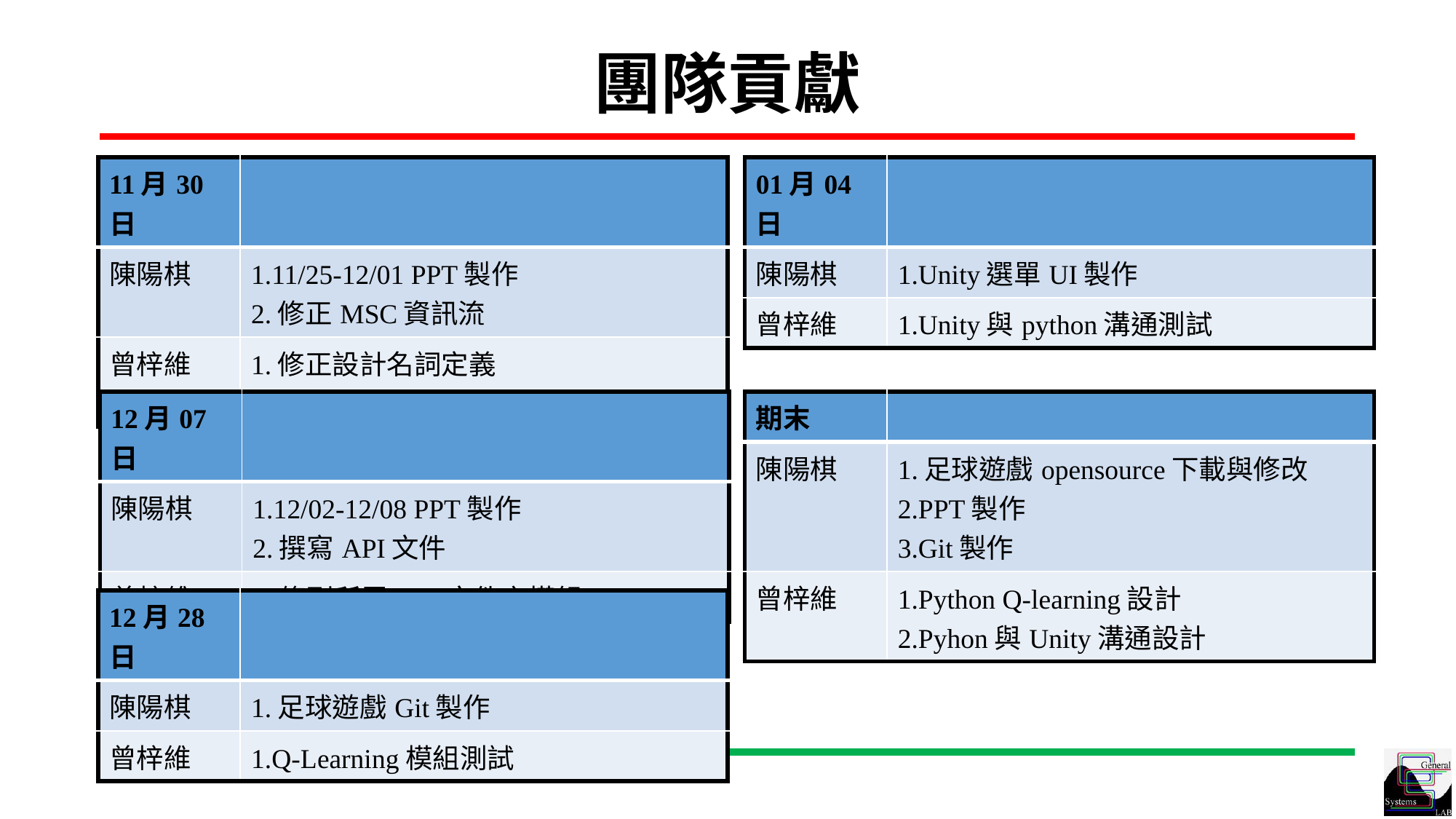

# 團隊貢獻
| 11月30日 |  |
| --- | --- |
| 陳陽棋 | 1.11/25-12/01 PPT製作 2.修正MSC資訊流 |
| 曾梓維 | 1.修正設計名詞定義 2.修正分析名詞定義 |
| 01月04日 |  |
| --- | --- |
| 陳陽棋 | 1.Unity選單UI製作 |
| 曾梓維 | 1.Unity與python溝通測試 |
| 12月07日 |  |
| --- | --- |
| 陳陽棋 | 1.12/02-12/08 PPT製作 2.撰寫API文件 |
| 曾梓維 | 1.條列所需API文件之模組 |
| 期末 |  |
| --- | --- |
| 陳陽棋 | 1.足球遊戲opensource下載與修改 2.PPT製作 3.Git製作 |
| 曾梓維 | 1.Python Q-learning設計 2.Pyhon與Unity溝通設計 |
| 12月28日 |  |
| --- | --- |
| 陳陽棋 | 1.足球遊戲Git製作 |
| 曾梓維 | 1.Q-Learning模組測試 |